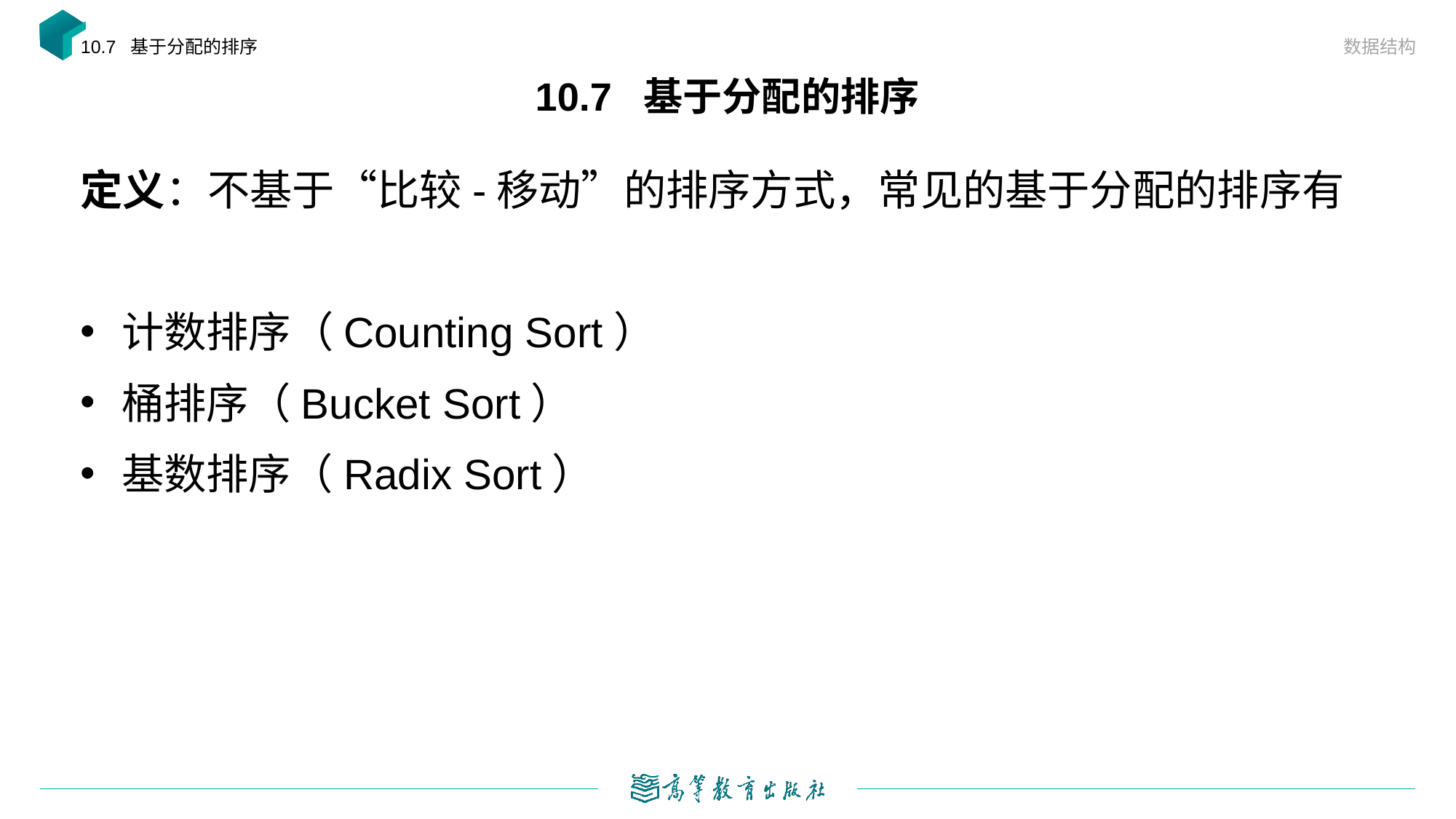

数据结构
10.7  基于分配的排序
# 10.7  基于分配的排序
定义：不基于“比较-移动”的排序方式，常见的基于分配的排序有

计数排序（Counting Sort）
桶排序（Bucket Sort）
基数排序（Radix Sort）